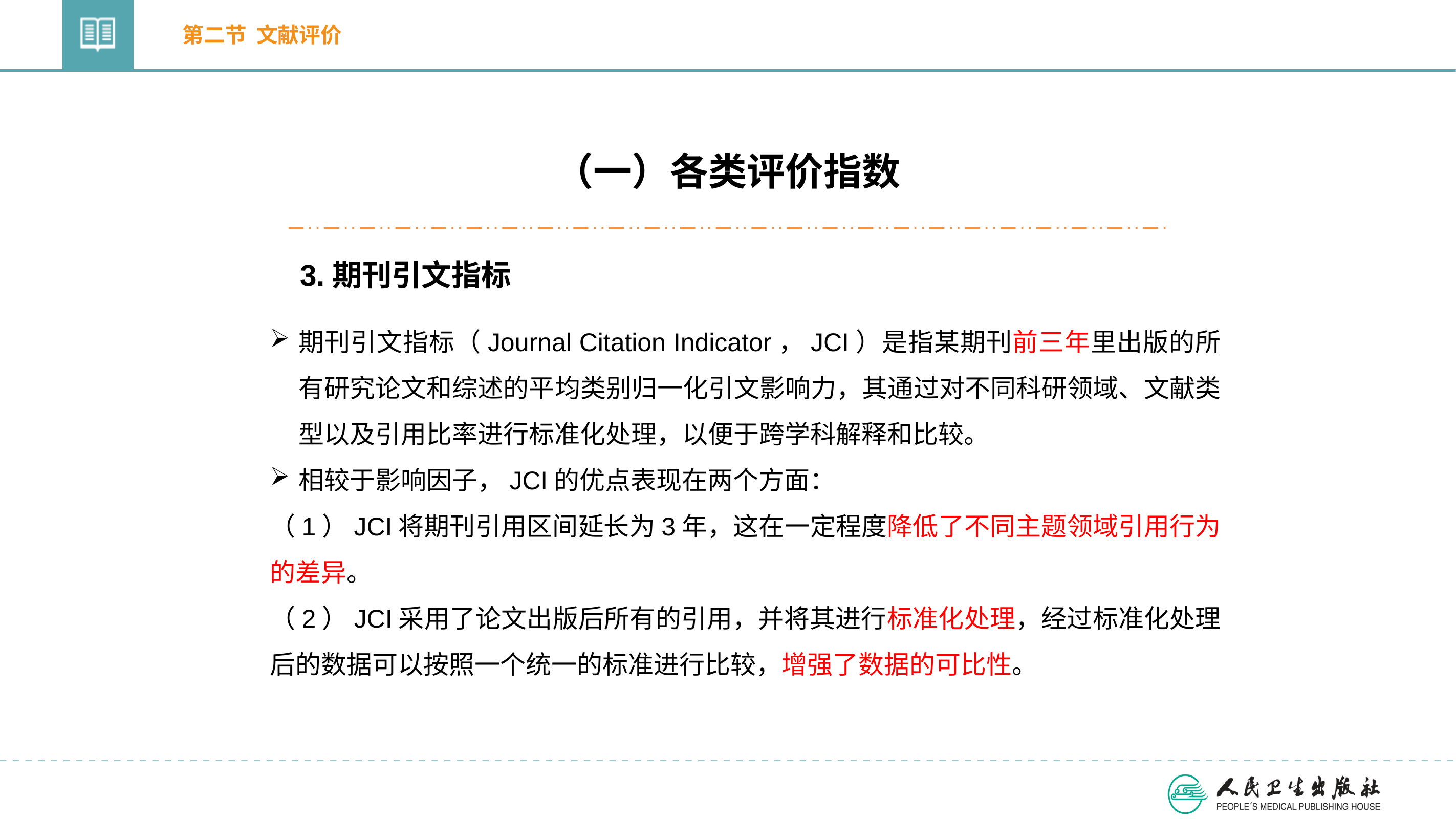

第二节  文献评价
（一）各类评价指数

3.期刊引文指标
期刊引文指标（Journal Citation Indicator，JCI）是指某期刊前三年里出版的所有研究论文和综述的平均类别归一化引文影响力，其通过对不同科研领域、文献类型以及引用比率进行标准化处理，以便于跨学科解释和比较。
相较于影响因子，JCI的优点表现在两个方面：
（1）JCI将期刊引用区间延长为3年，这在一定程度降低了不同主题领域引用行为的差异。
（2）JCI采用了论文出版后所有的引用，并将其进行标准化处理，经过标准化处理后的数据可以按照一个统一的标准进行比较，增强了数据的可比性。